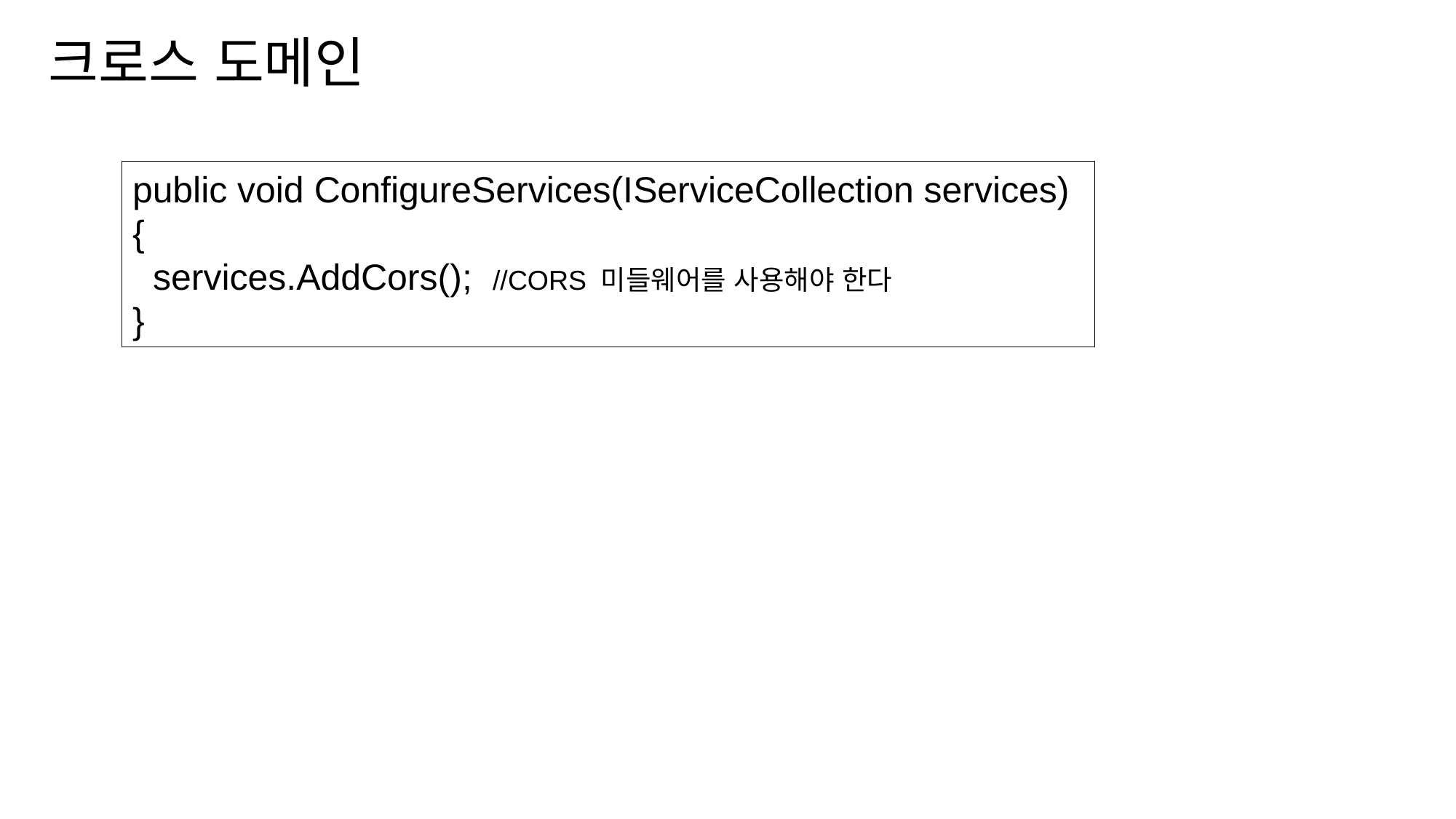

크로스 도메인
public void ConfigureServices(IServiceCollection services)
{
  services.AddCors();  //CORS 미들웨어를 사용해야 한다
}